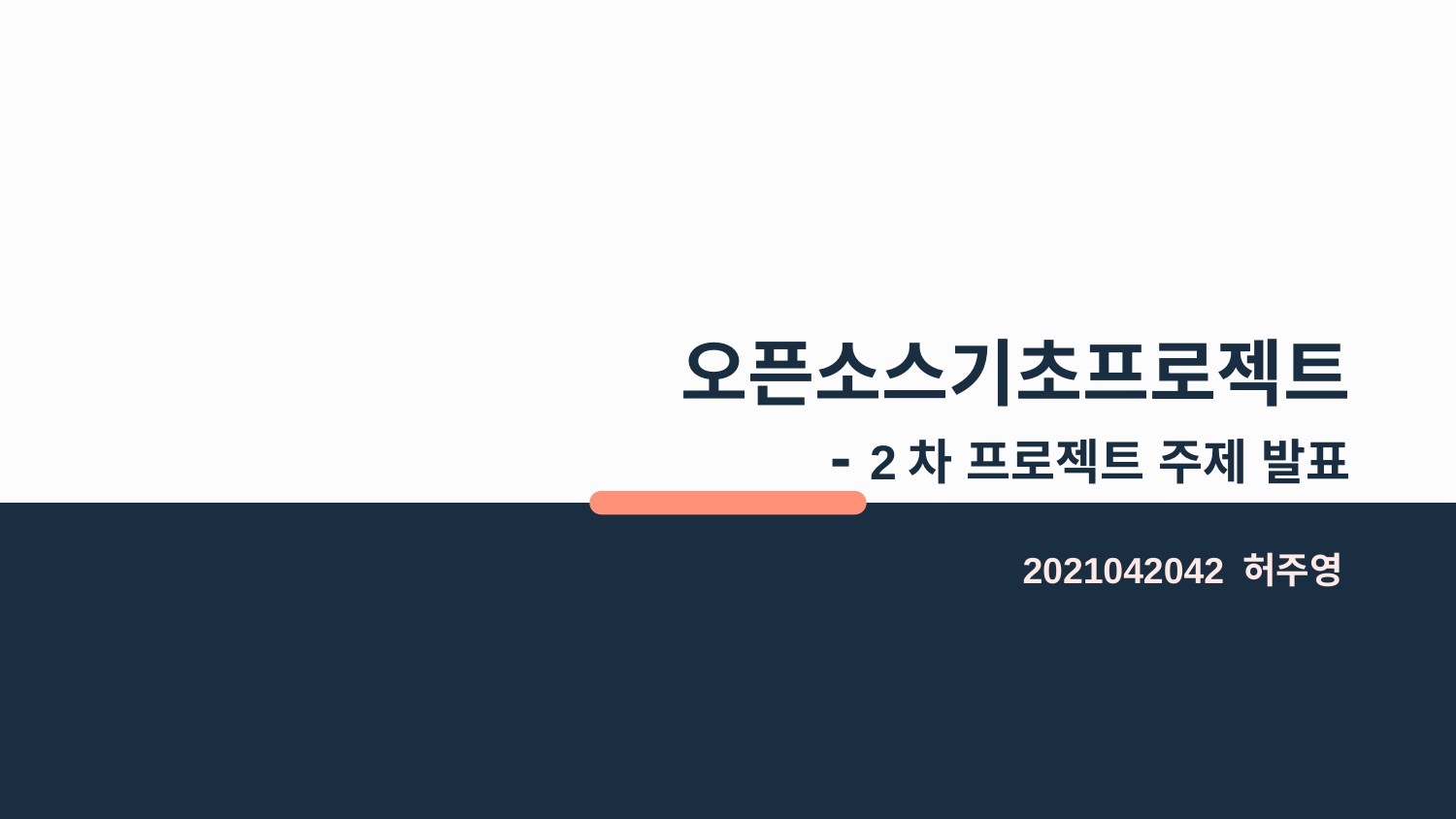

# 오픈소스기초프로젝트 - 2차 프로젝트 주제 발표
2021042042 허주영